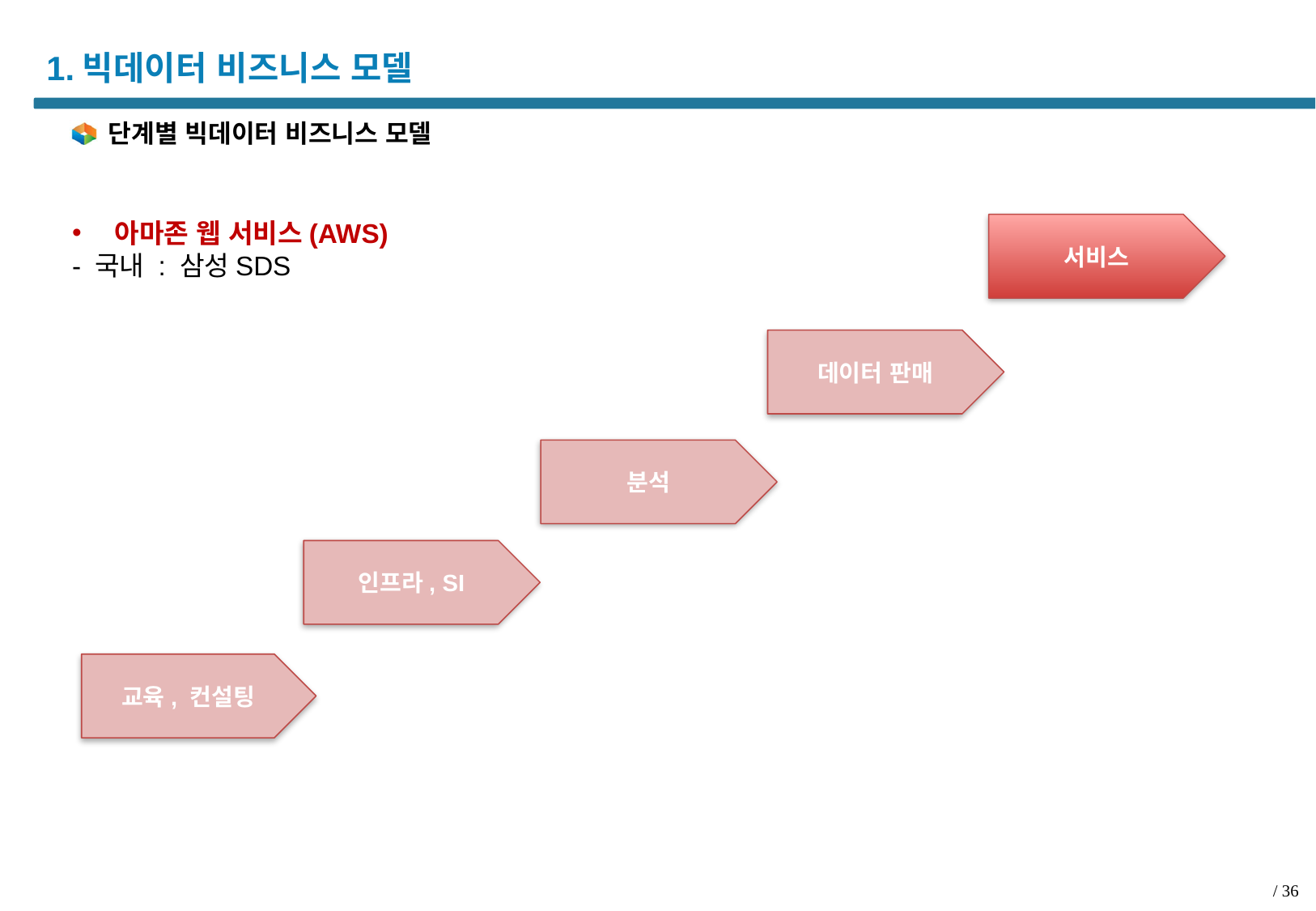

# 1.빅데이터 비즈니스 모델
단계별 빅데이터 비즈니스 모델
 아마존 웹 서비스(AWS)
- 국내 : 삼성SDS
서비스
데이터 판매
분석
인프라, SI
교육, 컨설팅
/ 36